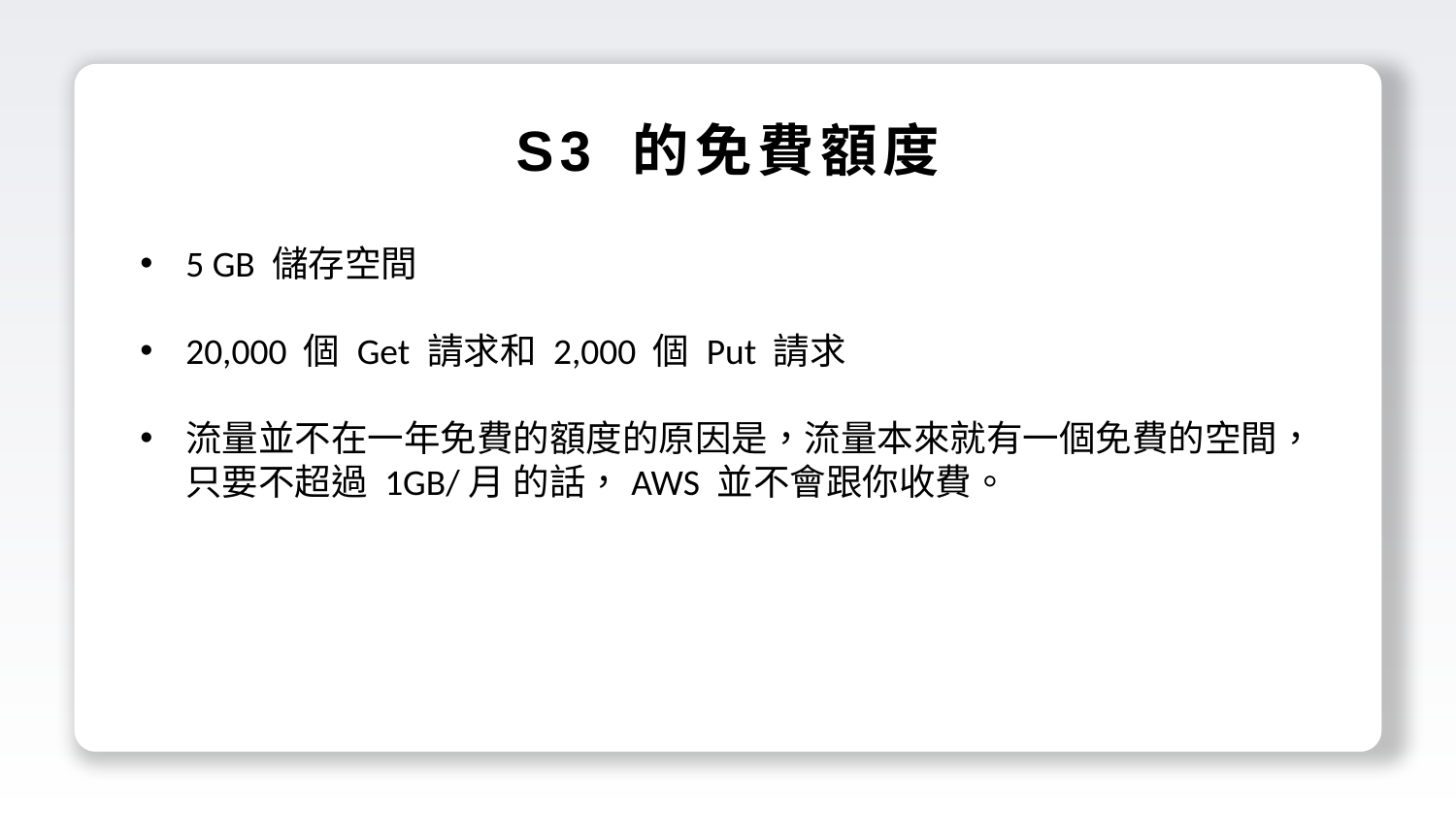

S3 的免費額度
5 GB 儲存空間

20,000 個 Get 請求和 2,000 個 Put 請求

流量並不在一年免費的額度的原因是，流量本來就有一個免費的空間，只要不超過 1GB/月 的話，AWS 並不會跟你收費。